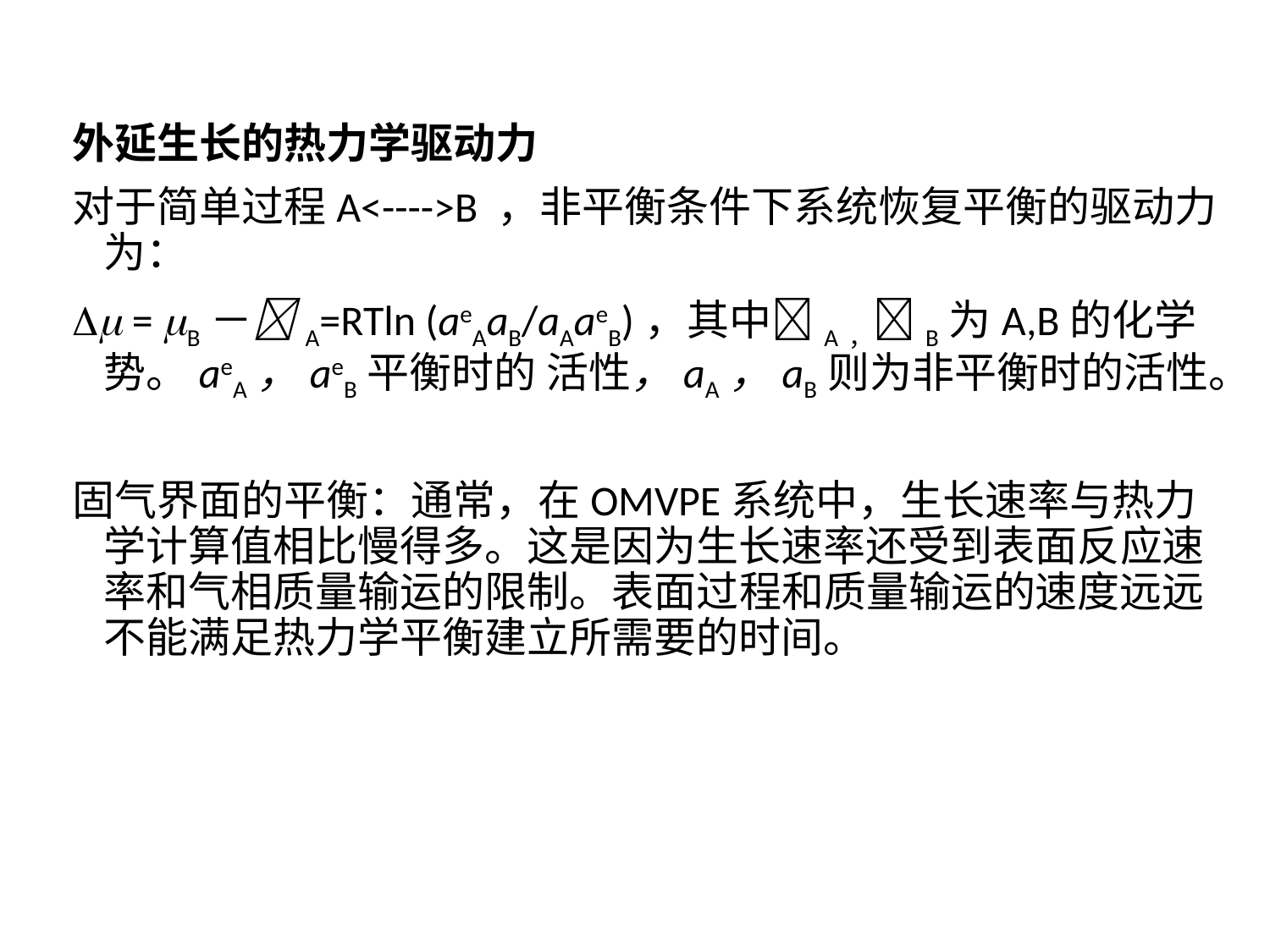

外延生长的热力学驱动力
对于简单过程A<---->B ，非平衡条件下系统恢复平衡的驱动力为：
Δμ = μB－μA=RTln (aeAaB/aAaeB)，其中μA，μB为A,B的化学势。aeA，aeB平衡时的 活性，aA，aB则为非平衡时的活性。

固气界面的平衡：通常，在OMVPE系统中，生长速率与热力学计算值相比慢得多。这是因为生长速率还受到表面反应速率和气相质量输运的限制。表面过程和质量输运的速度远远不能满足热力学平衡建立所需要的时间。
55